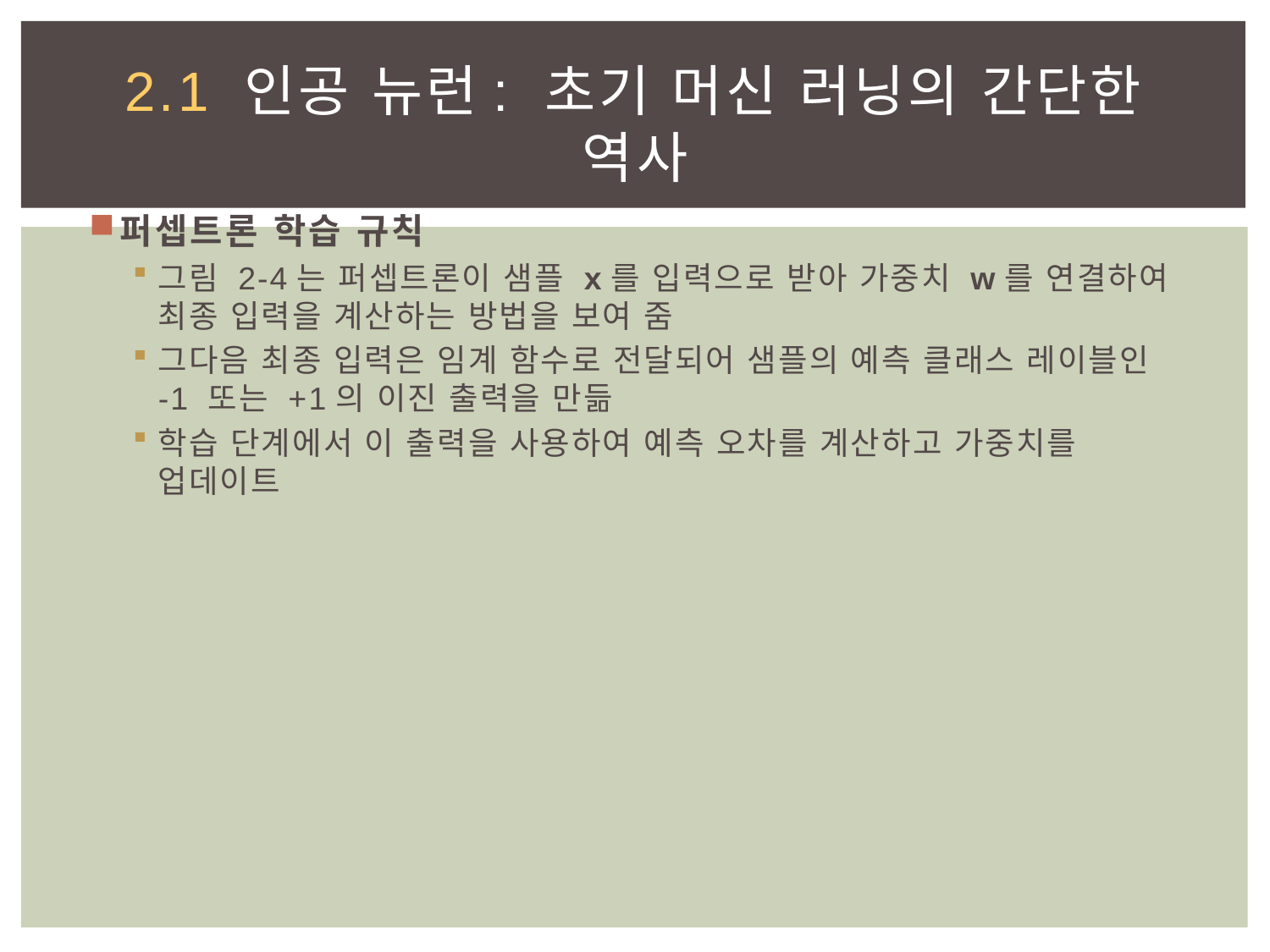

# 2.1 인공 뉴런: 초기 머신 러닝의 간단한 역사
퍼셉트론 학습 규칙
그림 2-4는 퍼셉트론이 샘플 x를 입력으로 받아 가중치 w를 연결하여 최종 입력을 계산하는 방법을 보여 줌
그다음 최종 입력은 임계 함수로 전달되어 샘플의 예측 클래스 레이블인 -1 또는 +1의 이진 출력을 만듦
학습 단계에서 이 출력을 사용하여 예측 오차를 계산하고 가중치를 업데이트